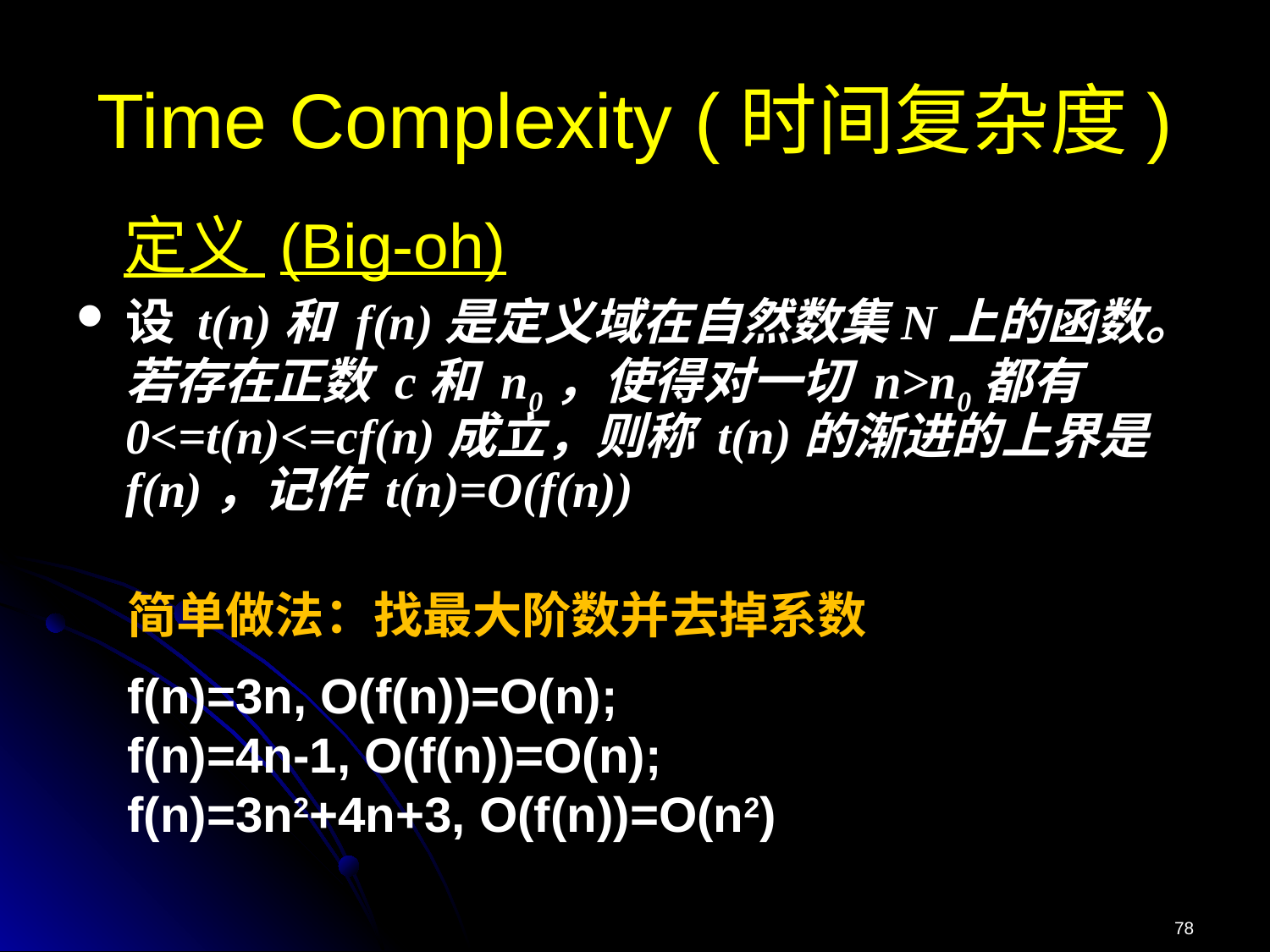

Time Complexity (时间复杂度)
定义 (Big-oh)

设 t(n)和 f(n)是定义域在自然数集N上的函数。若存在正数 c和 n0，使得对一切 n>n0都有0<=t(n)<=cf(n)成立，则称 t(n)的渐进的上界是 f(n)，记作 t(n)=O(f(n))

简单做法：找最大阶数并去掉系数
f(n)=3n, O(f(n))=O(n);
f(n)=4n-1, O(f(n))=O(n);
f(n)=3n2+4n+3, O(f(n))=O(n2)

78